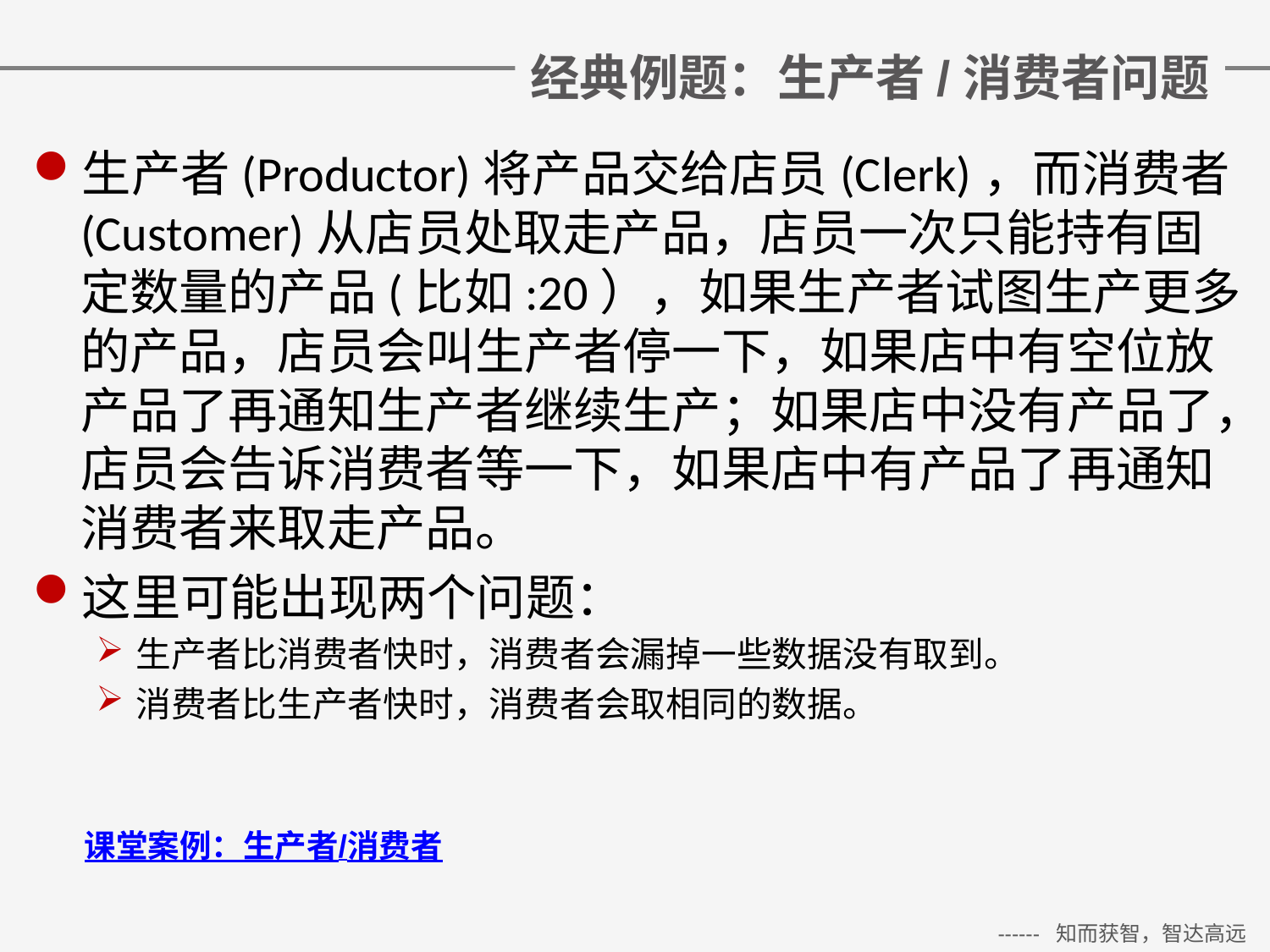

# 经典例题：生产者/消费者问题
生产者(Productor)将产品交给店员(Clerk)，而消费者(Customer)从店员处取走产品，店员一次只能持有固定数量的产品(比如:20），如果生产者试图生产更多的产品，店员会叫生产者停一下，如果店中有空位放产品了再通知生产者继续生产；如果店中没有产品了，店员会告诉消费者等一下，如果店中有产品了再通知消费者来取走产品。
这里可能出现两个问题：
生产者比消费者快时，消费者会漏掉一些数据没有取到。
消费者比生产者快时，消费者会取相同的数据。
课堂案例：生产者/消费者